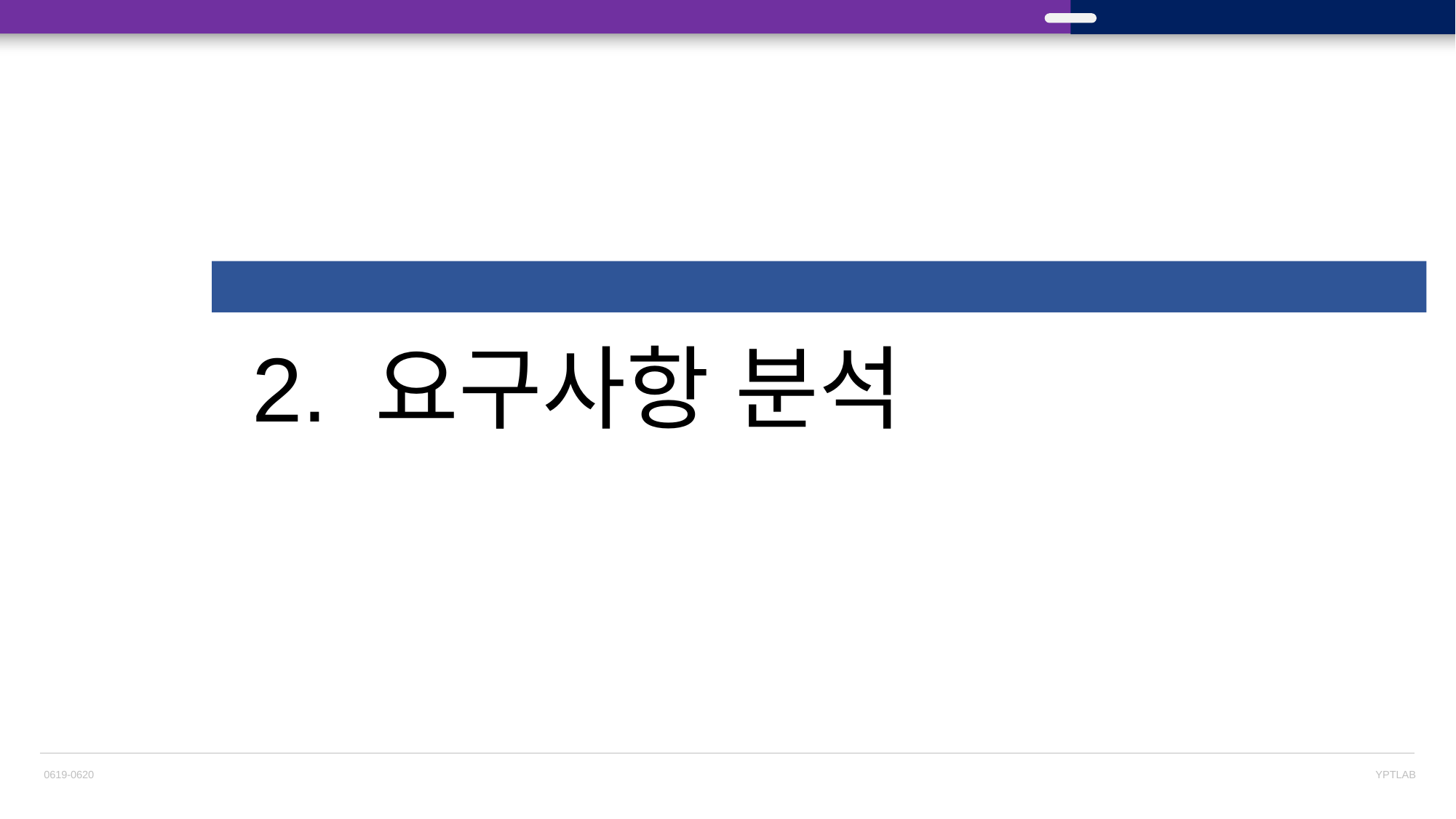

LOGO
프레젠테이션 교육

2. 요구사항 분석
0619-0620
YPTLAB